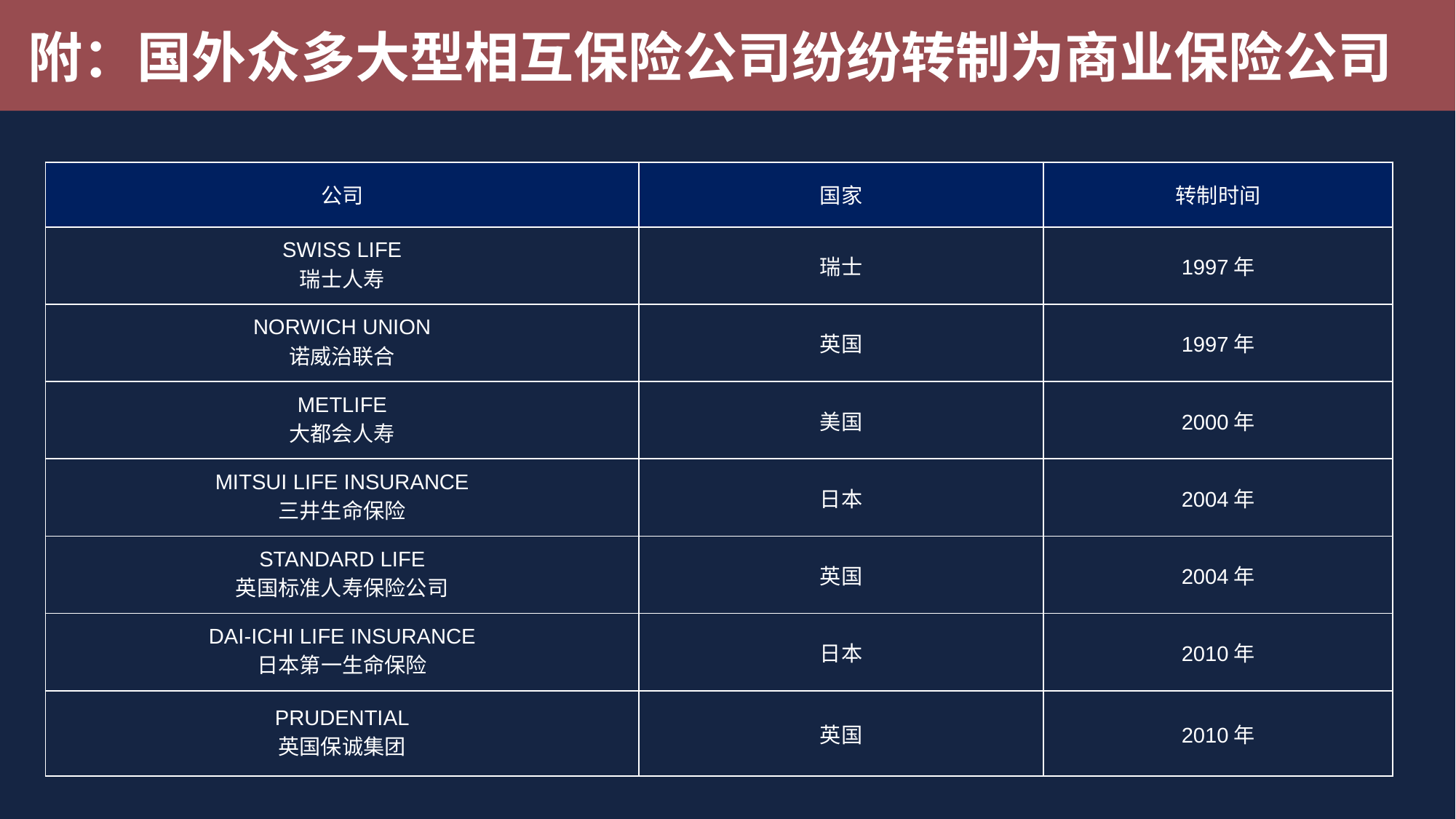

附：国外众多大型相互保险公司纷纷转制为商业保险公司
| 公司 | 国家 | 转制时间 |
| --- | --- | --- |
| SWISS LIFE 瑞士人寿 | 瑞士 | 1997年 |
| NORWICH UNION 诺威治联合 | 英国 | 1997年 |
| METLIFE 大都会人寿 | 美国 | 2000年 |
| MITSUI LIFE INSURANCE 三井生命保险 | 日本 | 2004年 |
| STANDARD LIFE 英国标准人寿保险公司 | 英国 | 2004年 |
| DAI-ICHI LIFE INSURANCE 日本第一生命保险 | 日本 | 2010年 |
| PRUDENTIAL 英国保诚集团 | 英国 | 2010年 |